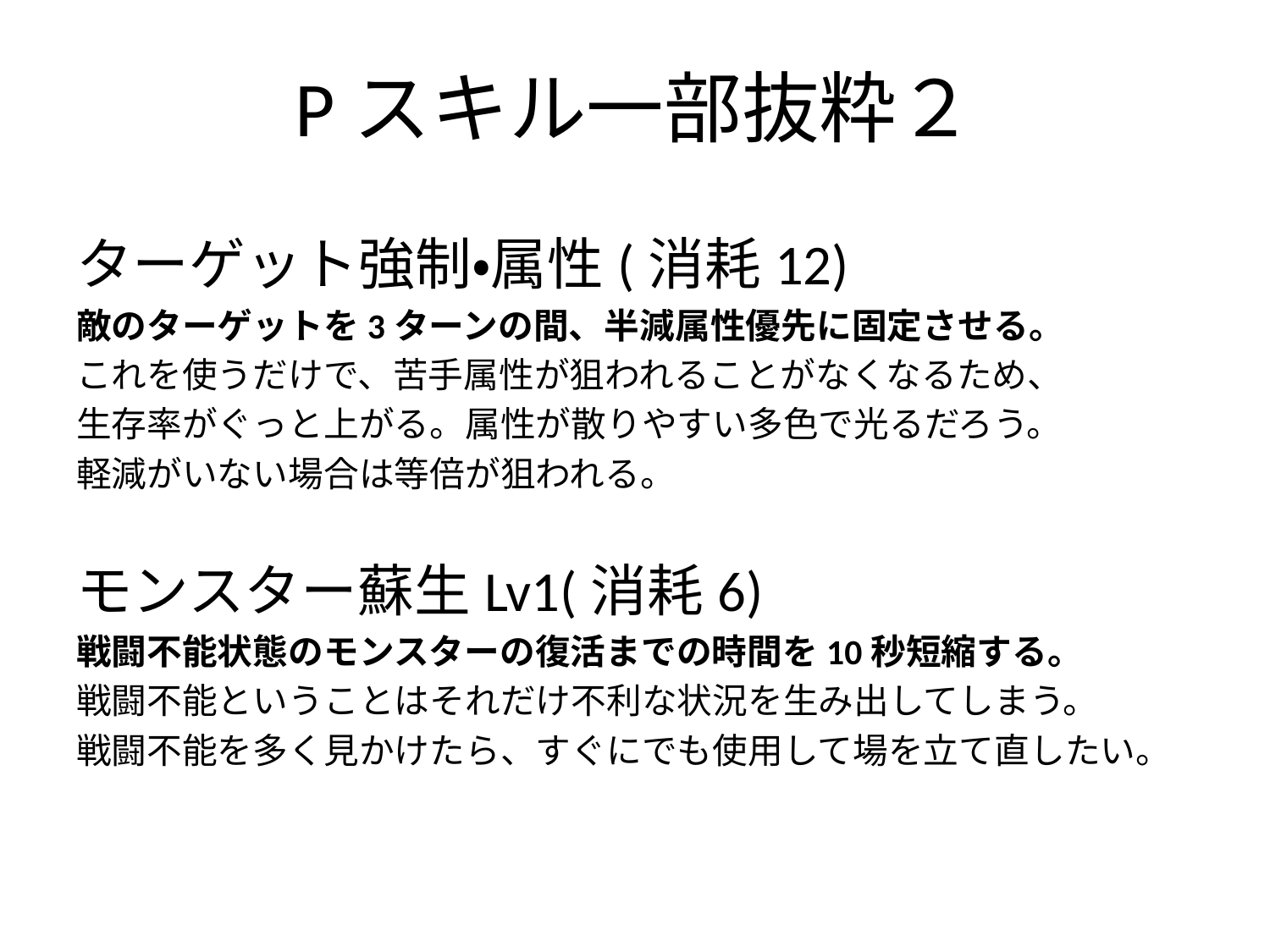

# Pスキル一部抜粋２
ターゲット強制・属性(消耗12)
敵のターゲットを3ターンの間、半減属性優先に固定させる。
これを使うだけで、苦手属性が狙われることがなくなるため、
生存率がぐっと上がる。属性が散りやすい多色で光るだろう。
軽減がいない場合は等倍が狙われる。

モンスター蘇生Lv1(消耗6)
戦闘不能状態のモンスターの復活までの時間を10秒短縮する。
戦闘不能ということはそれだけ不利な状況を生み出してしまう。
戦闘不能を多く見かけたら、すぐにでも使用して場を立て直したい。